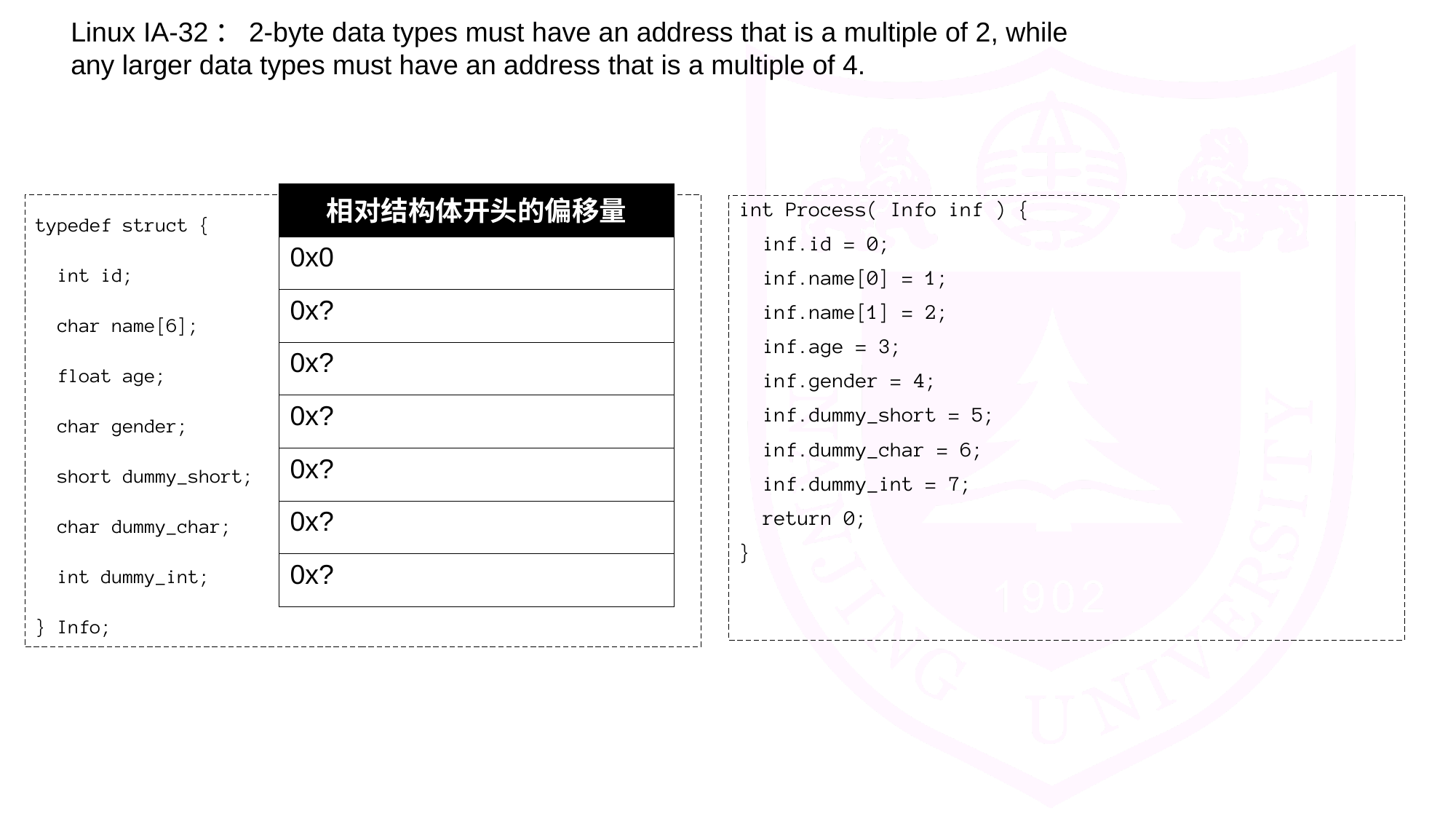

Linux IA-32：2-byte data types must have an address that is a multiple of 2, while any larger data types must have an address that is a multiple of 4.
| 相对结构体开头的偏移量 |
| --- |
| 0x0 |
| 0x? |
| 0x? |
| 0x? |
| 0x? |
| 0x? |
| 0x? |
typedef struct {
  int id;
  char name[6];
  float age;
  char gender;
  short dummy_short;
  char dummy_char;
  int dummy_int;
} Info;
int Process( Info inf ) {
  inf.id = 0;
  inf.name[0] = 1;
  inf.name[1] = 2;
  inf.age = 3;
  inf.gender = 4;
  inf.dummy_short = 5;
  inf.dummy_char = 6;
  inf.dummy_int = 7;
  return 0;
}